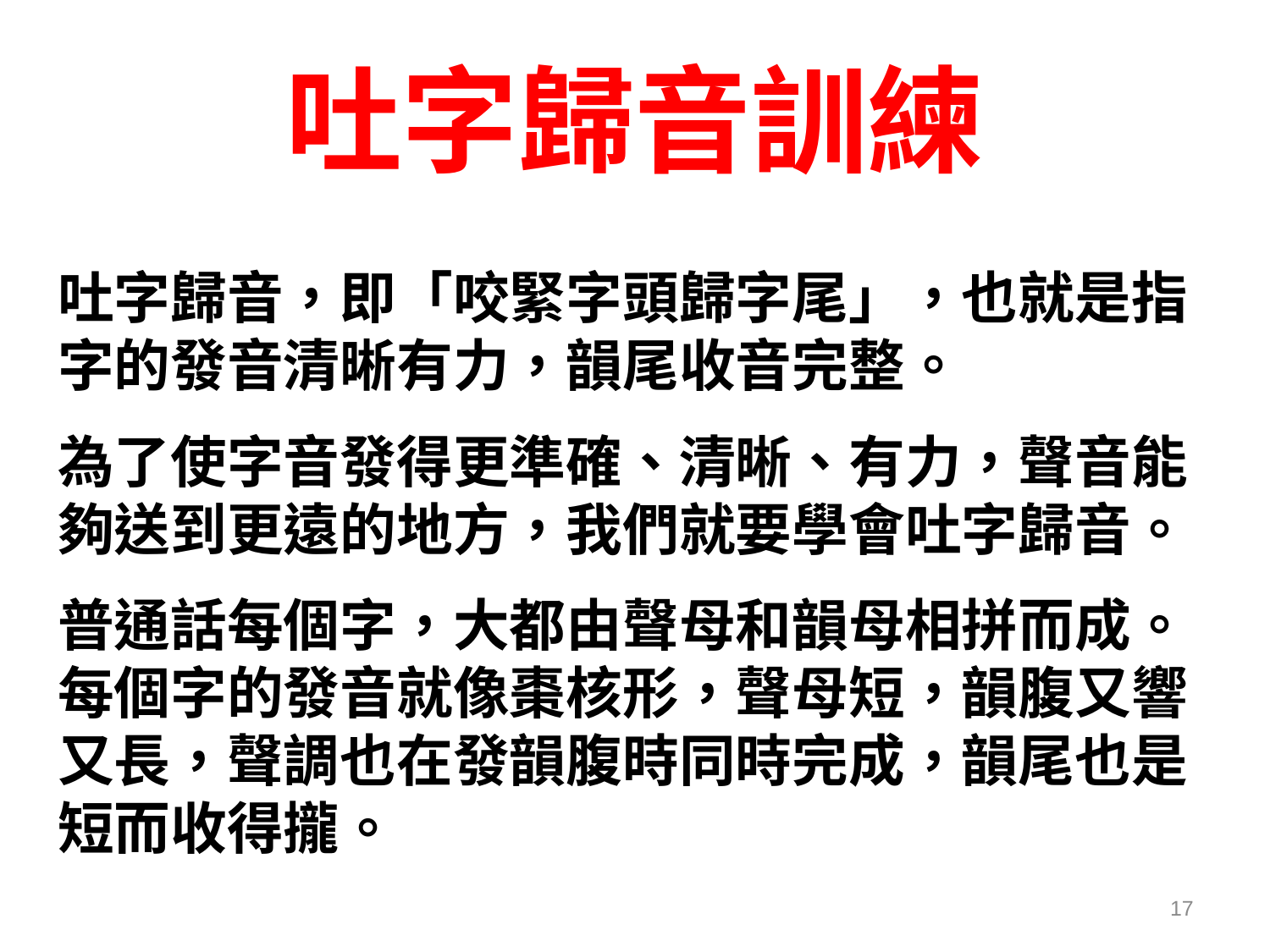

# 吐字歸音訓練
吐字歸音，即「咬緊字頭歸字尾」，也就是指字的發音清晰有力，韻尾收音完整。
為了使字音發得更準確、清晰、有力，聲音能夠送到更遠的地方，我們就要學會吐字歸音。
普通話每個字，大都由聲母和韻母相拼而成。每個字的發音就像棗核形，聲母短，韻腹又響又長，聲調也在發韻腹時同時完成，韻尾也是短而收得攏。

17